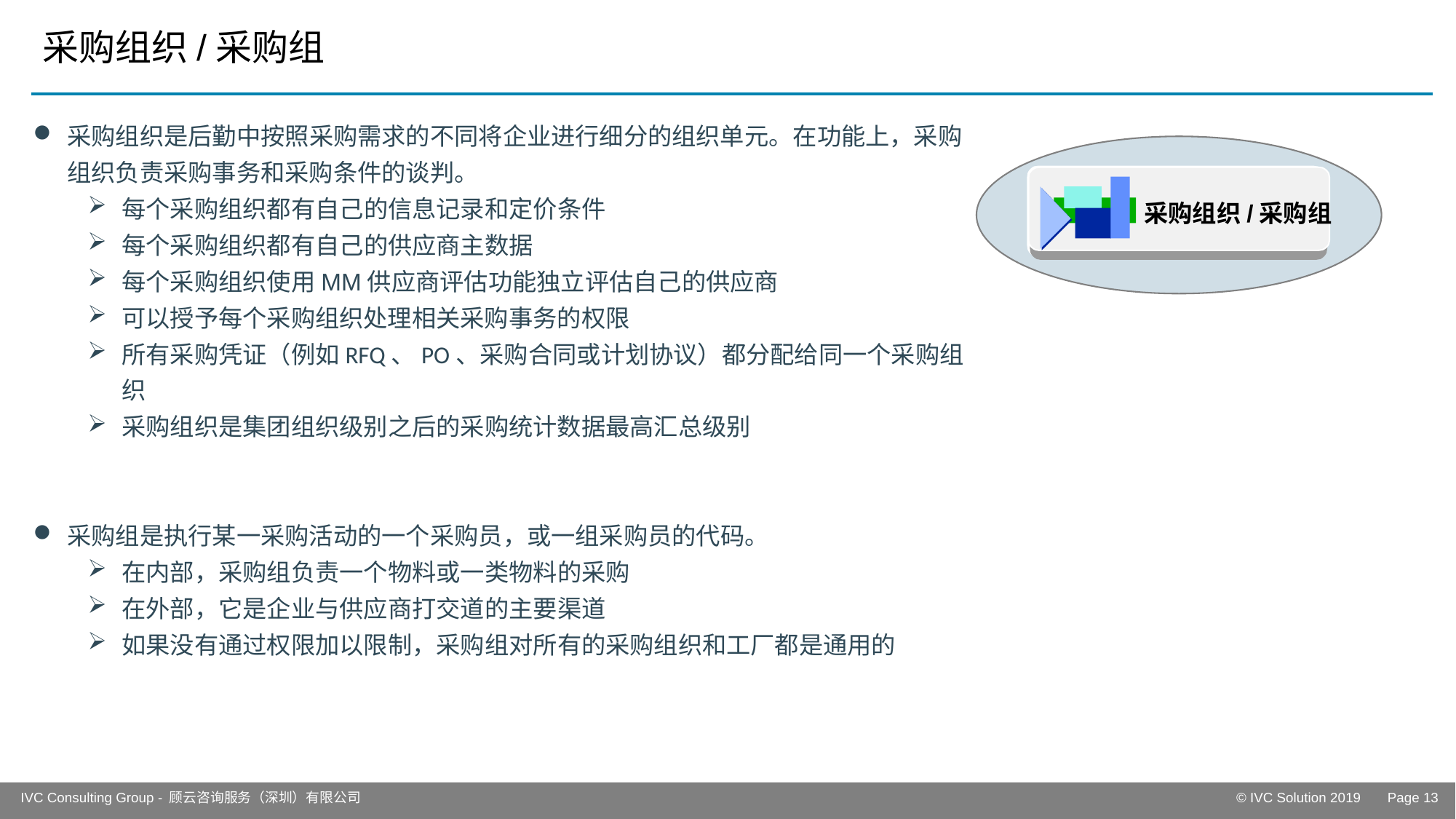

# 采购组织/采购组
采购组织是后勤中按照采购需求的不同将企业进行细分的组织单元。在功能上，采购组织负责采购事务和采购条件的谈判。
每个采购组织都有自己的信息记录和定价条件
每个采购组织都有自己的供应商主数据
每个采购组织使用MM供应商评估功能独立评估自己的供应商
可以授予每个采购组织处理相关采购事务的权限
所有采购凭证（例如RFQ、PO、采购合同或计划协议）都分配给同一个采购组织
采购组织是集团组织级别之后的采购统计数据最高汇总级别

采购组是执行某一采购活动的一个采购员，或一组采购员的代码。
在内部，采购组负责一个物料或一类物料的采购
在外部，它是企业与供应商打交道的主要渠道
如果没有通过权限加以限制，采购组对所有的采购组织和工厂都是通用的

采购组织/采购组